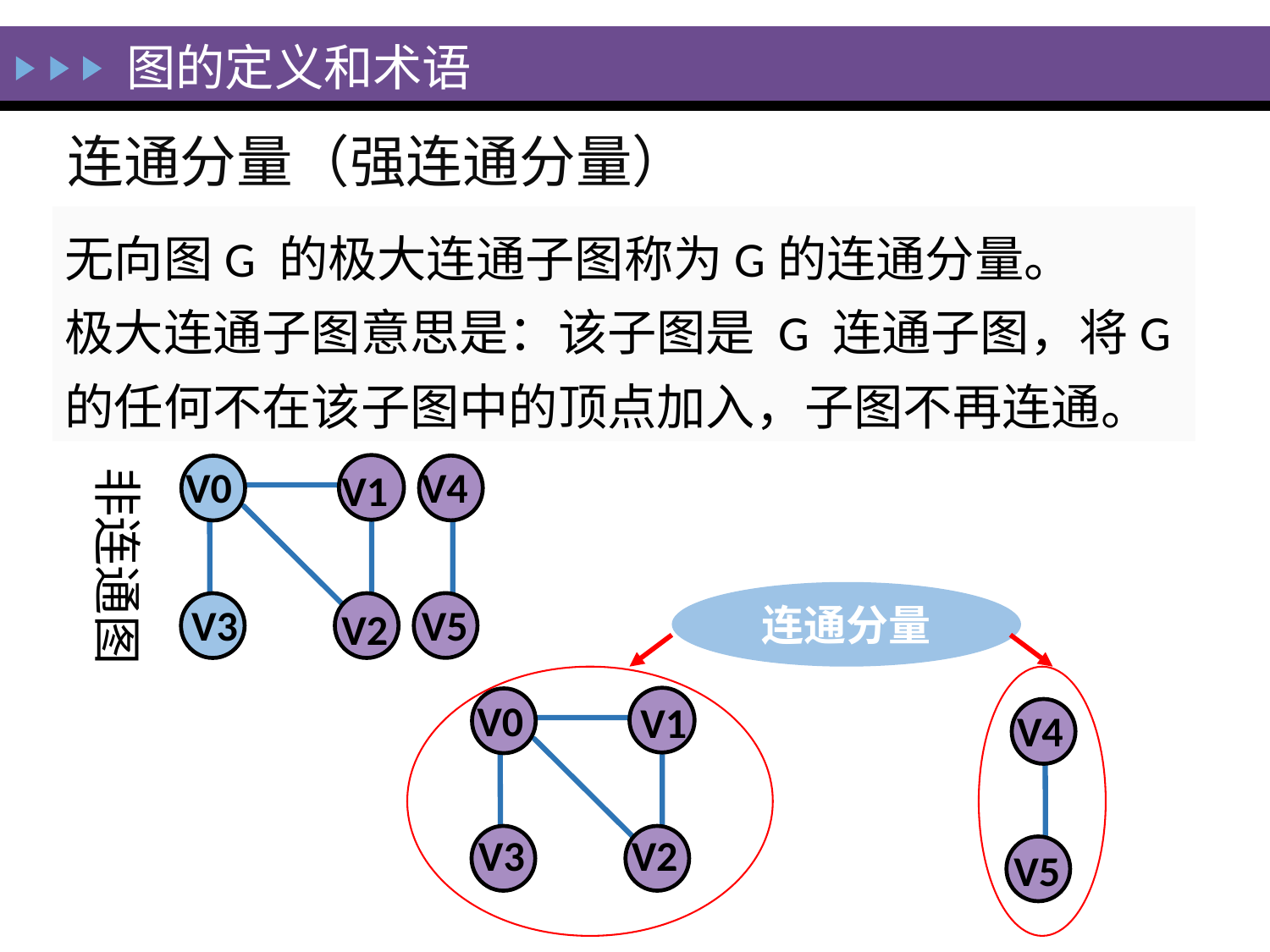

图的定义和术语
连通分量（强连通分量）
无向图G 的极大连通子图称为G的连通分量。
极大连通子图意思是：该子图是 G 连通子图，将G 的任何不在该子图中的顶点加入，子图不再连通。
 V4

非连通图
 V0

 V1
 V3

 V2

连通分量

 V5

 V1
 V0

 V3

 V2

 V4

 V5